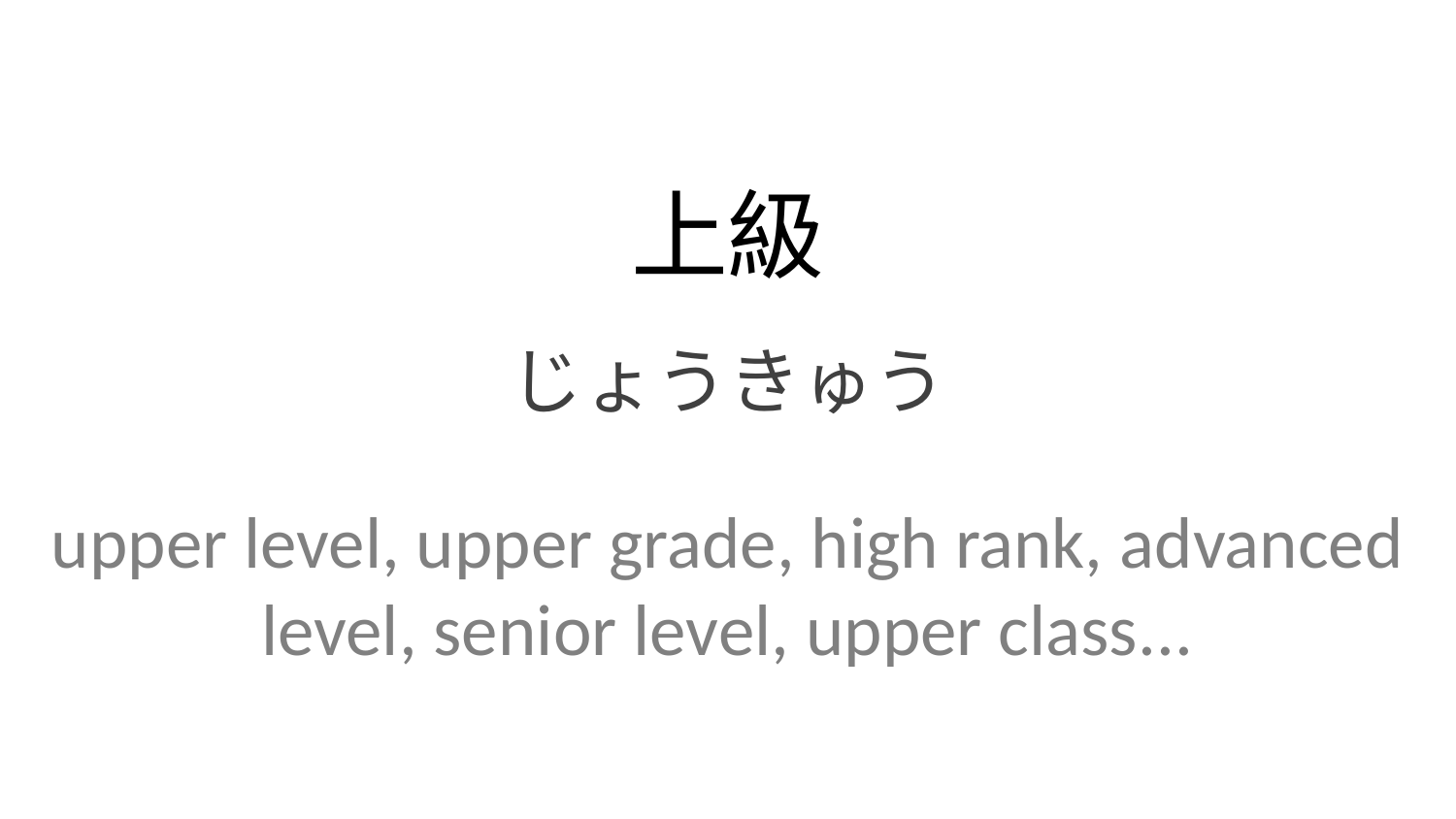

上級

じょうきゅう
upper level, upper grade, high rank, advanced level, senior level, upper class...